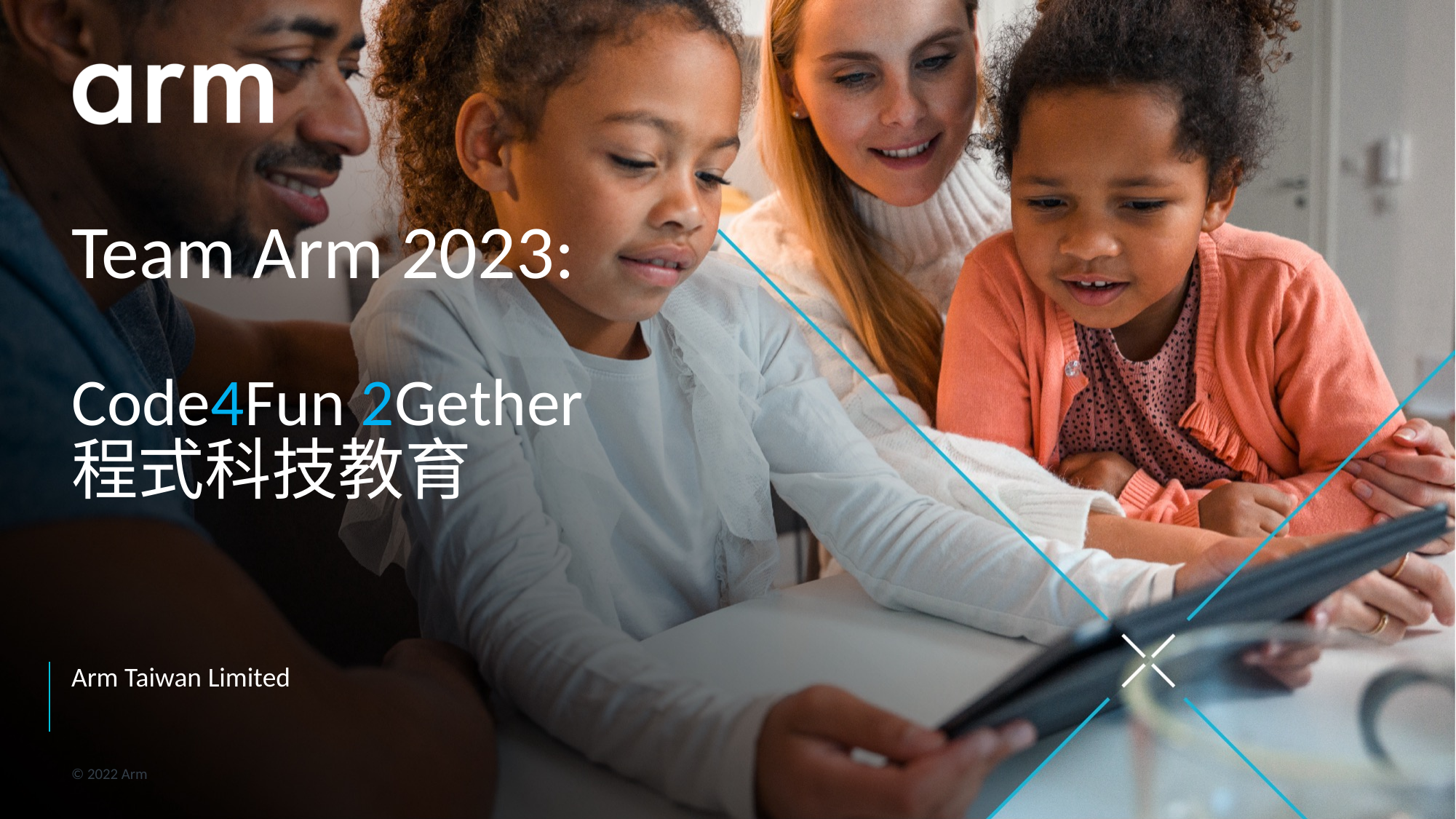

# Team Arm 2023: Code4Fun 2Gether 程式科技教育
Arm Taiwan Limited